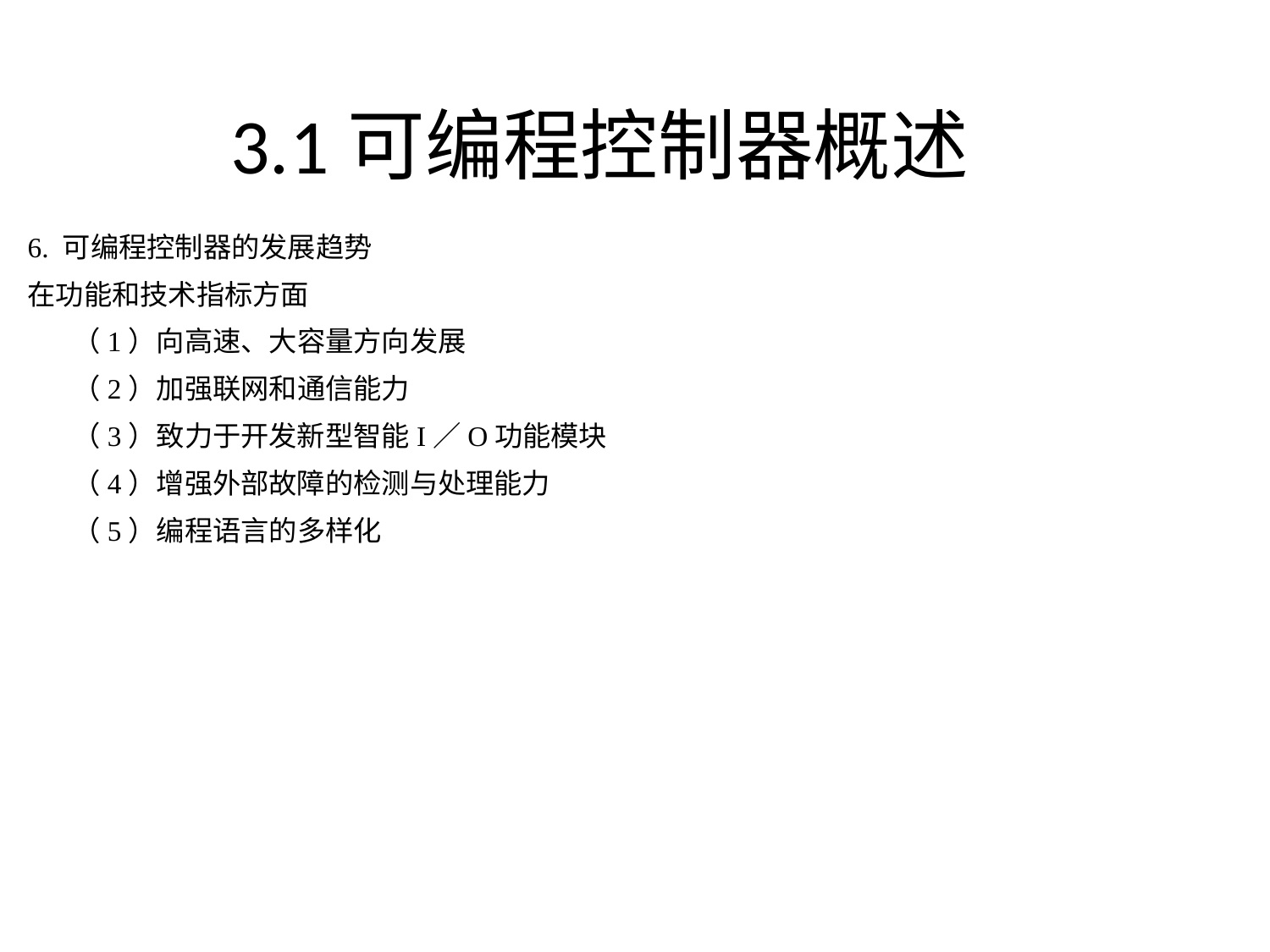

# 3.1可编程控制器概述
6. 可编程控制器的发展趋势
在功能和技术指标方面
      （1）向高速、大容量方向发展
      （2）加强联网和通信能力
      （3）致力于开发新型智能I／O功能模块
      （4）增强外部故障的检测与处理能力
      （5）编程语言的多样化